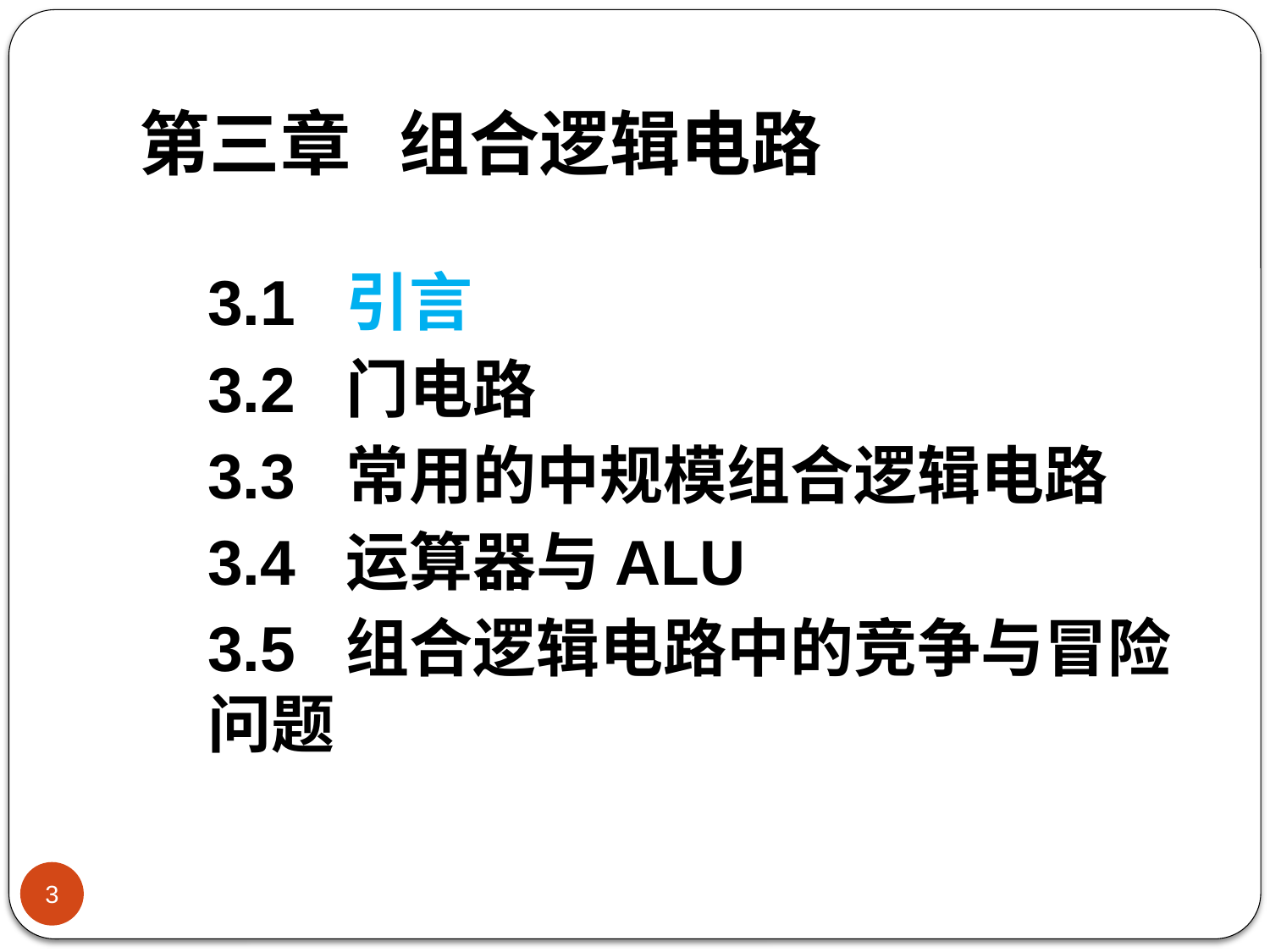

# 第三章   组合逻辑电路
3.1  引言
3.2  门电路
3.3  常用的中规模组合逻辑电路
3.4  运算器与ALU
3.5  组合逻辑电路中的竞争与冒险问题
3